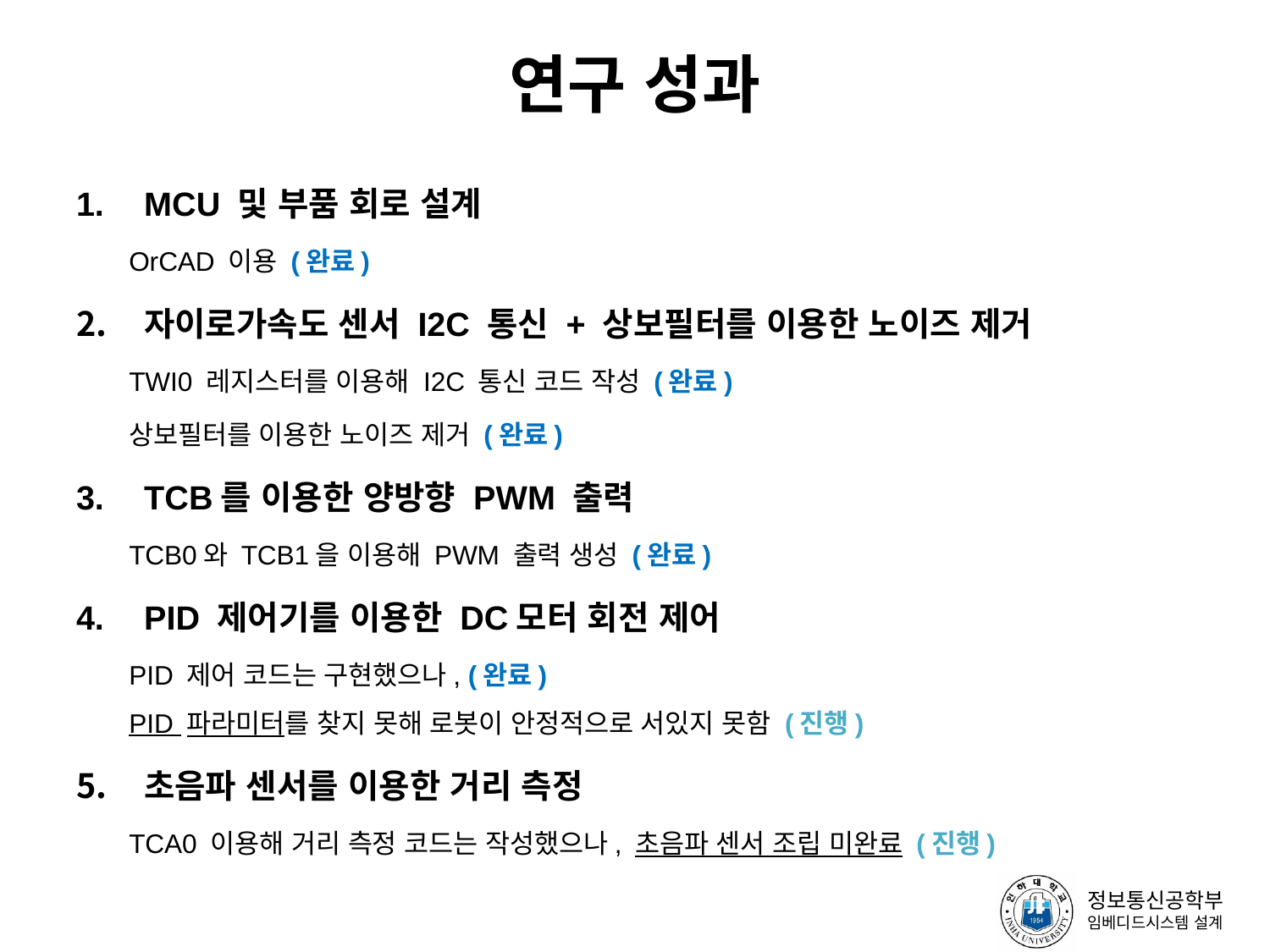

# 연구 성과
MCU 및 부품 회로 설계
OrCAD 이용 (완료)
자이로가속도 센서 I2C 통신 + 상보필터를 이용한 노이즈 제거
TWI0 레지스터를 이용해 I2C 통신 코드 작성 (완료)
상보필터를 이용한 노이즈 제거 (완료)
TCB를 이용한 양방향 PWM 출력
TCB0와 TCB1을 이용해 PWM 출력 생성 (완료)
PID 제어기를 이용한 DC모터 회전 제어
PID 제어 코드는 구현했으나, (완료)
PID 파라미터를 찾지 못해 로봇이 안정적으로 서있지 못함 (진행)
초음파 센서를 이용한 거리 측정
TCA0 이용해 거리 측정 코드는 작성했으나, 초음파 센서 조립 미완료 (진행)